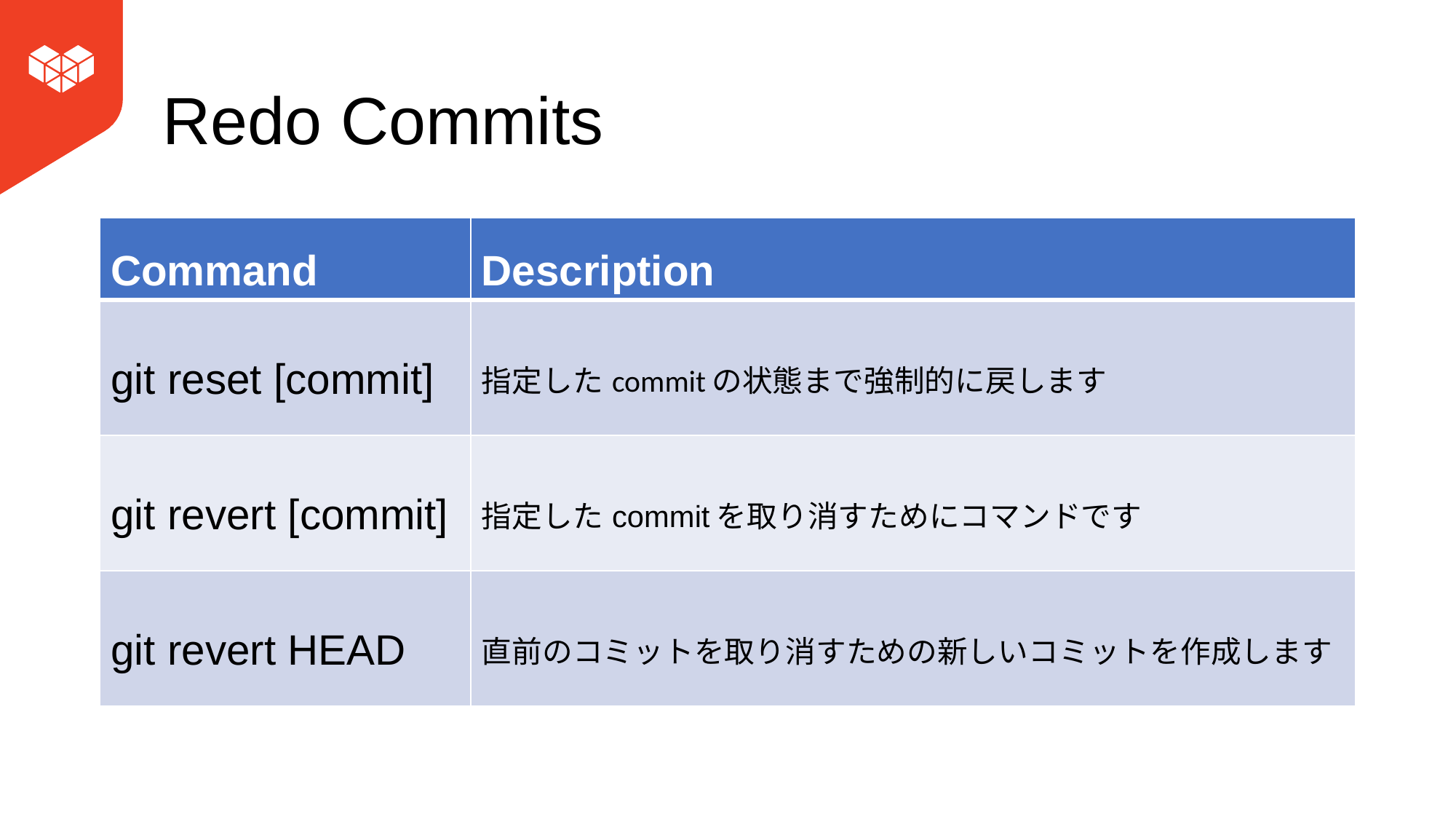

# Redo Commits
| Command | Description |
| --- | --- |
| git reset [commit] | 指定したcommitの状態まで強制的に戻します |
| git revert [commit] | 指定したcommitを取り消すためにコマンドです |
| git revert HEAD | 直前のコミットを取り消すための新しいコミットを作成します |